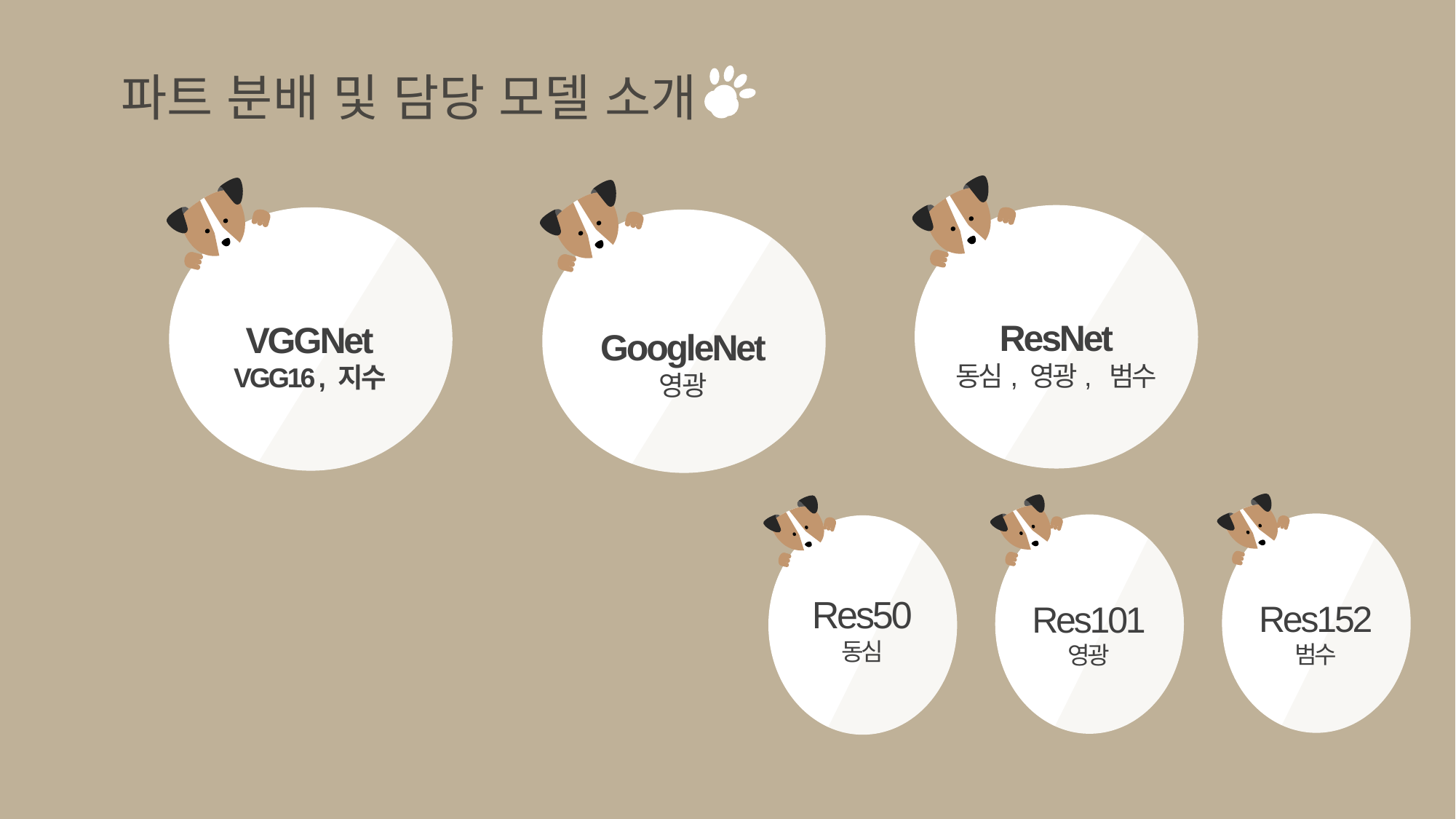

파트 분배 및 담당 모델 소개

ResNet
동심, 영광,  범수

VGGNet
VGG16 , 지수

GoogleNet
영광

Res152
범수

Res101
영광

Res50
동심